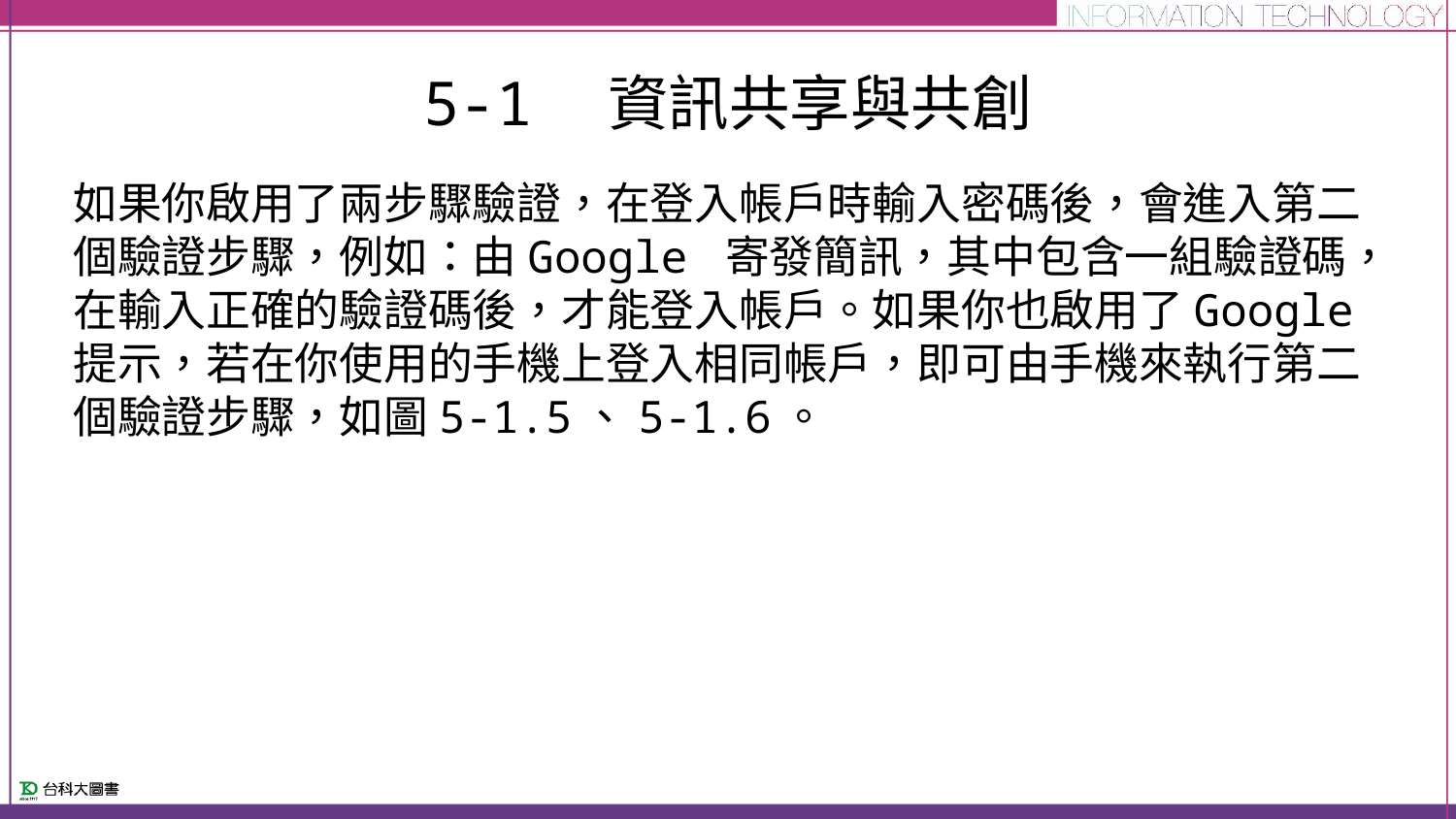

# 5-1　資訊共享與共創
如果你啟用了兩步驟驗證，在登入帳戶時輸入密碼後，會進入第二個驗證步驟，例如：由Google 寄發簡訊，其中包含一組驗證碼，在輸入正確的驗證碼後，才能登入帳戶。如果你也啟用了Google 提示，若在你使用的手機上登入相同帳戶，即可由手機來執行第二個驗證步驟，如圖5-1.5、5-1.6。